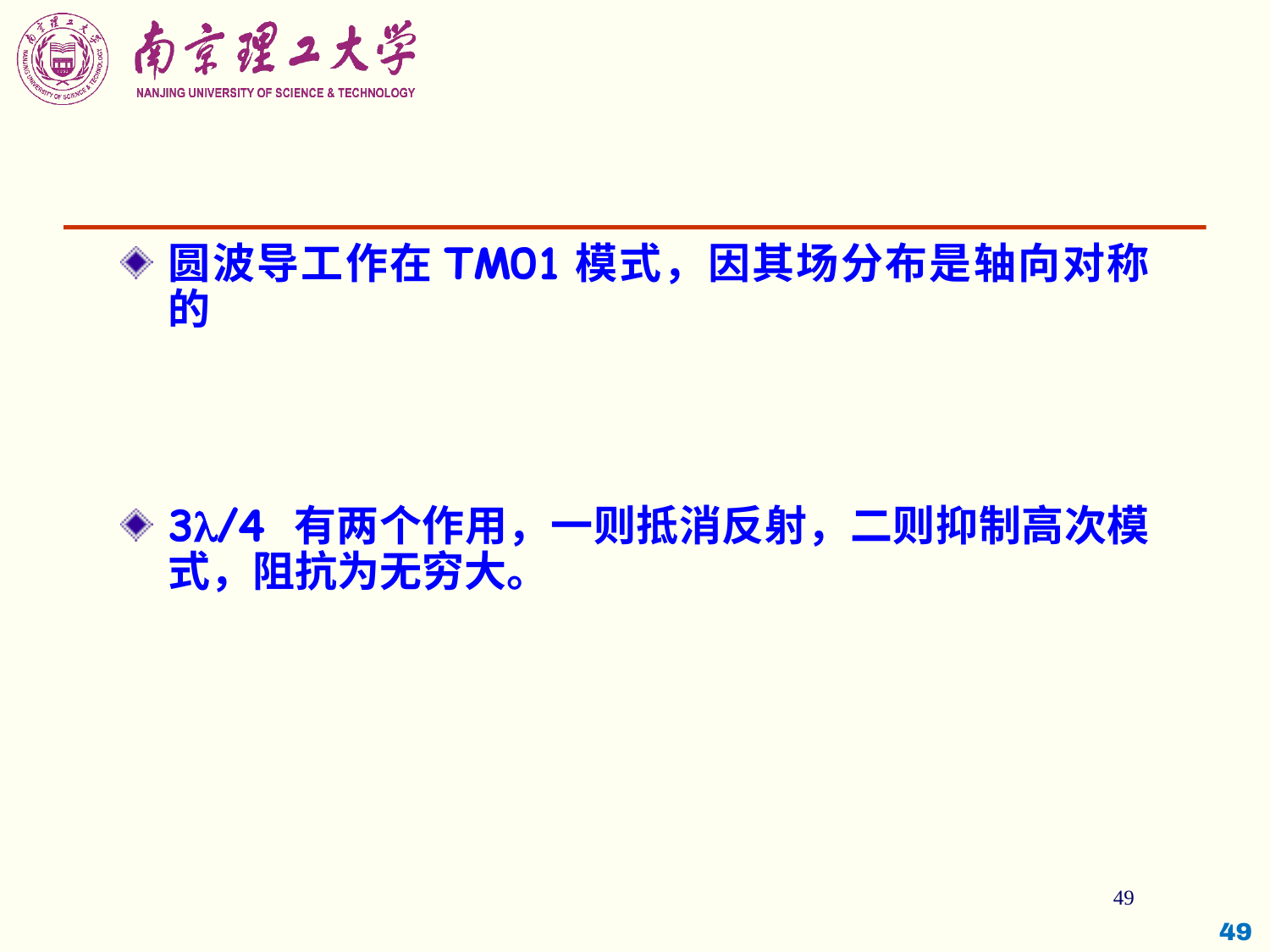

圆波导工作在TM01模式，因其场分布是轴向对称的

3λ/4 有两个作用，一则抵消反射，二则抑制高次模式，阻抗为无穷大。
49